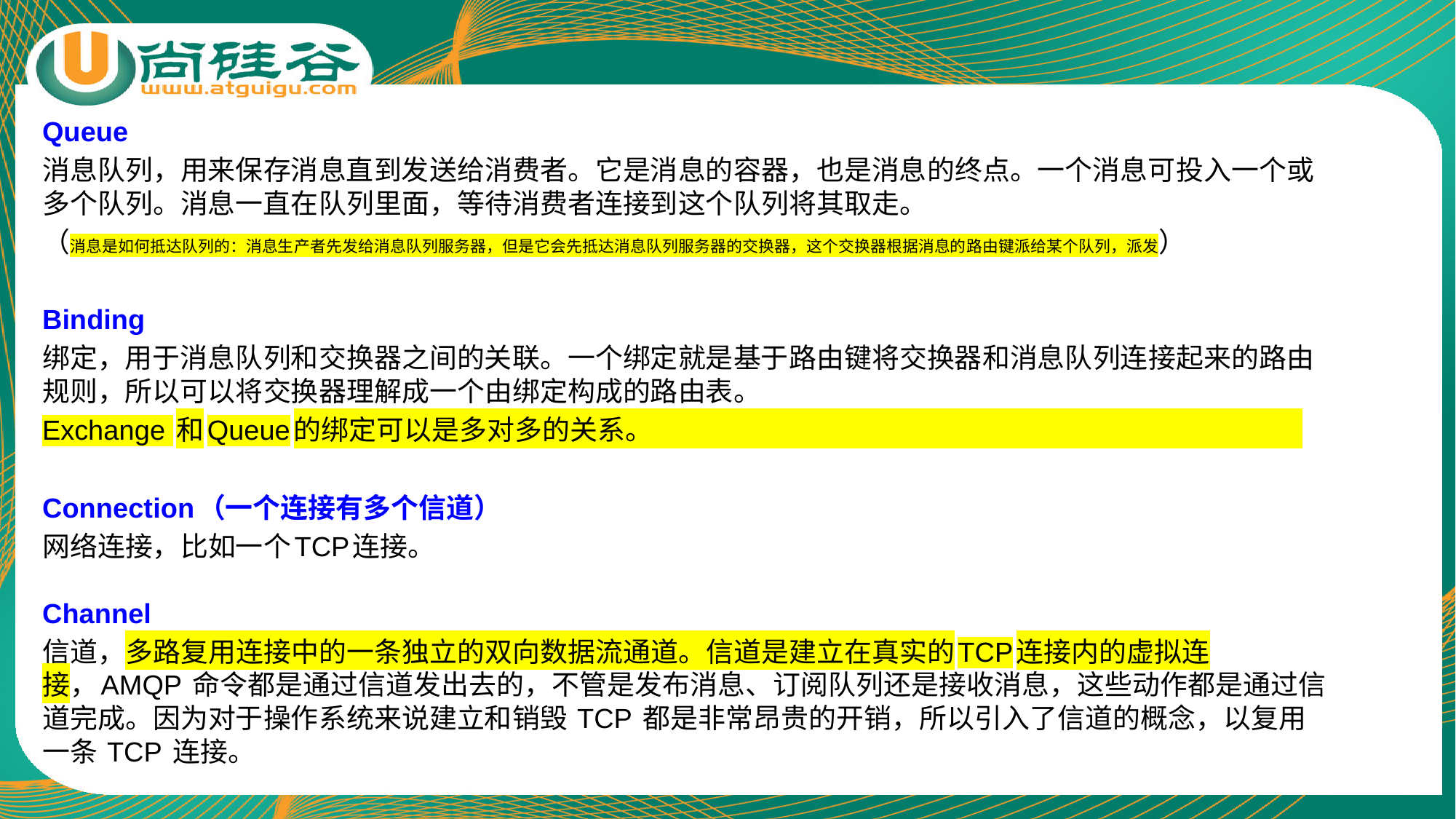

Queue
消息队列，用来保存消息直到发送给消费者。它是消息的容器，也是消息的终点。一个消息可投入一个或多个队列。消息一直在队列里面，等待消费者连接到这个队列将其取走。
（消息是如何抵达队列的：消息生产者先发给消息队列服务器，但是它会先抵达消息队列服务器的交换器，这个交换器根据消息的路由键派给某个队列，派发）

Binding
绑定，用于消息队列和交换器之间的关联。一个绑定就是基于路由键将交换器和消息队列连接起来的路由规则，所以可以将交换器理解成一个由绑定构成的路由表。
Exchange 和Queue的绑定可以是多对多的关系。

Connection（一个连接有多个信道）
网络连接，比如一个TCP连接。

Channel
信道，多路复用连接中的一条独立的双向数据流通道。信道是建立在真实的TCP连接内的虚拟连接，AMQP 命令都是通过信道发出去的，不管是发布消息、订阅队列还是接收消息，这些动作都是通过信道完成。因为对于操作系统来说建立和销毁 TCP 都是非常昂贵的开销，所以引入了信道的概念，以复用一条 TCP 连接。